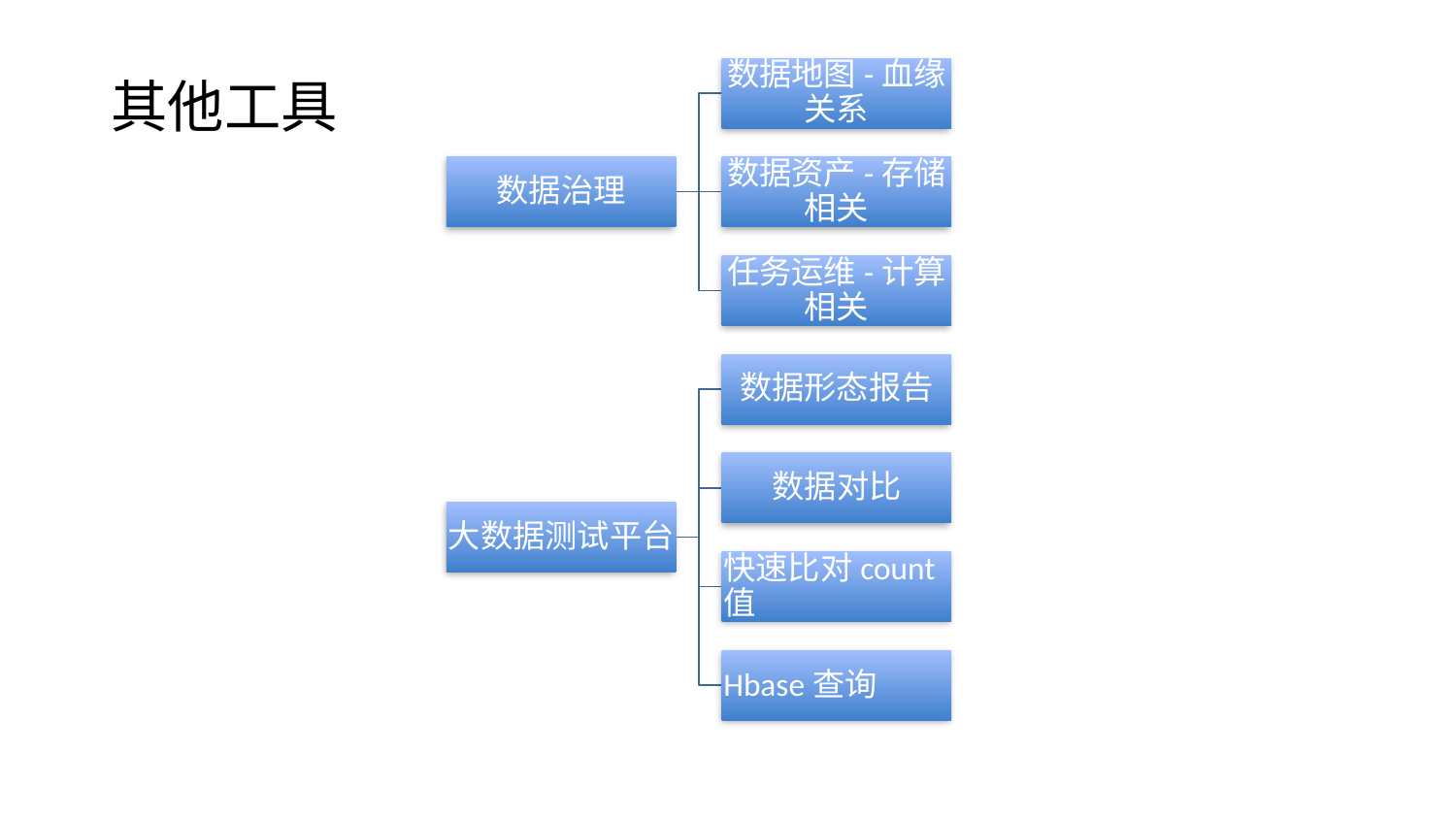

数据治理
数据地图-血缘关系
数据资产-存储相关
任务运维-计算相关
大数据测试平台
数据形态报告
数据对比
快速比对count值
Hbase查询
其他工具